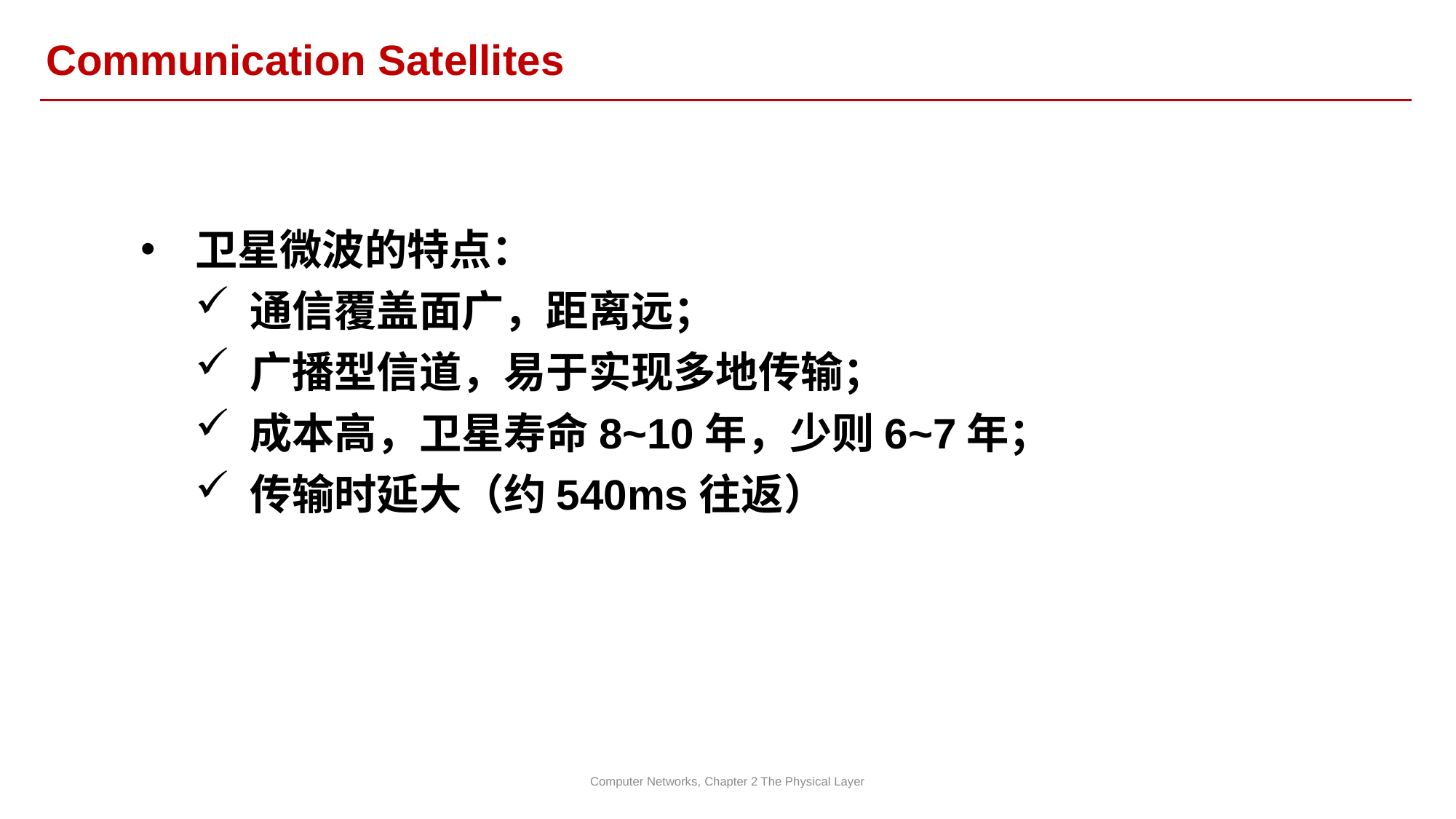

Communication Satellites
卫星微波的特点：
通信覆盖面广，距离远；
广播型信道，易于实现多地传输；
成本高，卫星寿命8~10年，少则6~7年；
传输时延大（约540ms往返）
Computer Networks, Chapter 2 The Physical Layer